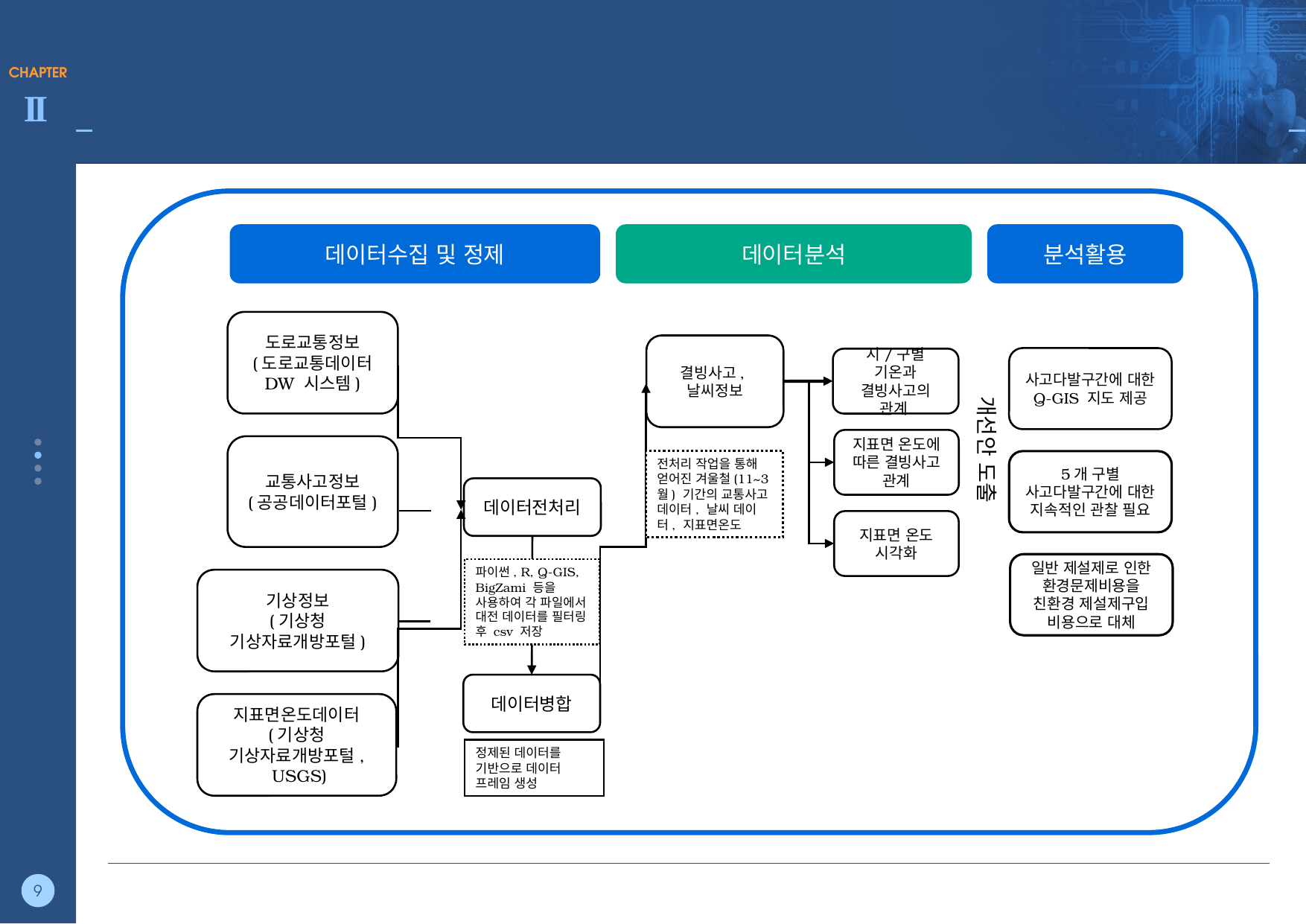

1. 분석 모델 프로세스

데이터수집 및 정제
데이터분석
분석활용
도로교통정보
(도로교통데이터
DW 시스템)
교통사고정보
(공공데이터포털)
기상정보
(기상청 기상자료개방포털)
지표면온도데이터
(기상청 기상자료개방포털,
 USGS)
결빙사고,
날씨정보
사고다발구간에 대한 Q-GIS 지도 제공
5개 구별 사고다발구간에 대한 지속적인 관찰 필요
일반 제설제로 인한 환경문제비용을 친환경 제설제구입 비용으로 대체
시/구별 기온과 결빙사고의 관계
지표면 온도에 따른 결빙사고 관계
지표면 온도 시각화
개선안 도출
전처리 작업을 통해 얻어진 겨울철(11~3월) 기간의 교통사고 데이터, 날씨 데이터, 지표면온도
데이터전처리
파이썬, R, Q-GIS, BigZami 등을 사용하여 각 파일에서 대전 데이터를 필터링 후 csv 저장
데이터병합
정제된 데이터를 기반으로 데이터 프레임 생성